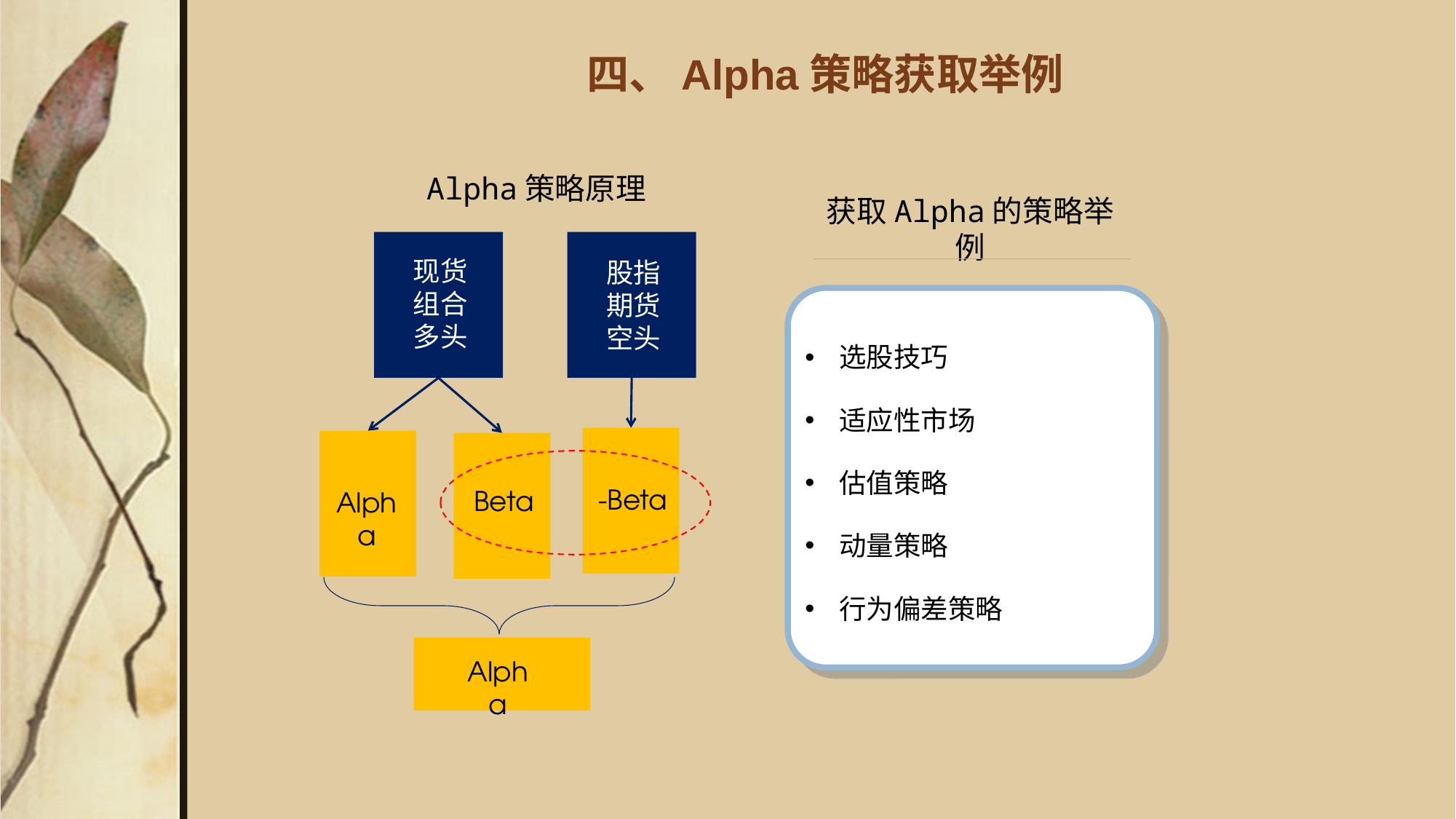

# 四、Alpha策略获取举例
Alpha策略原理
获取Alpha的策略举例

现货组合多头
股指期货空头

-Beta
Beta
Alpha

Alpha

选股技巧
适应性市场
估值策略
动量策略
行为偏差策略